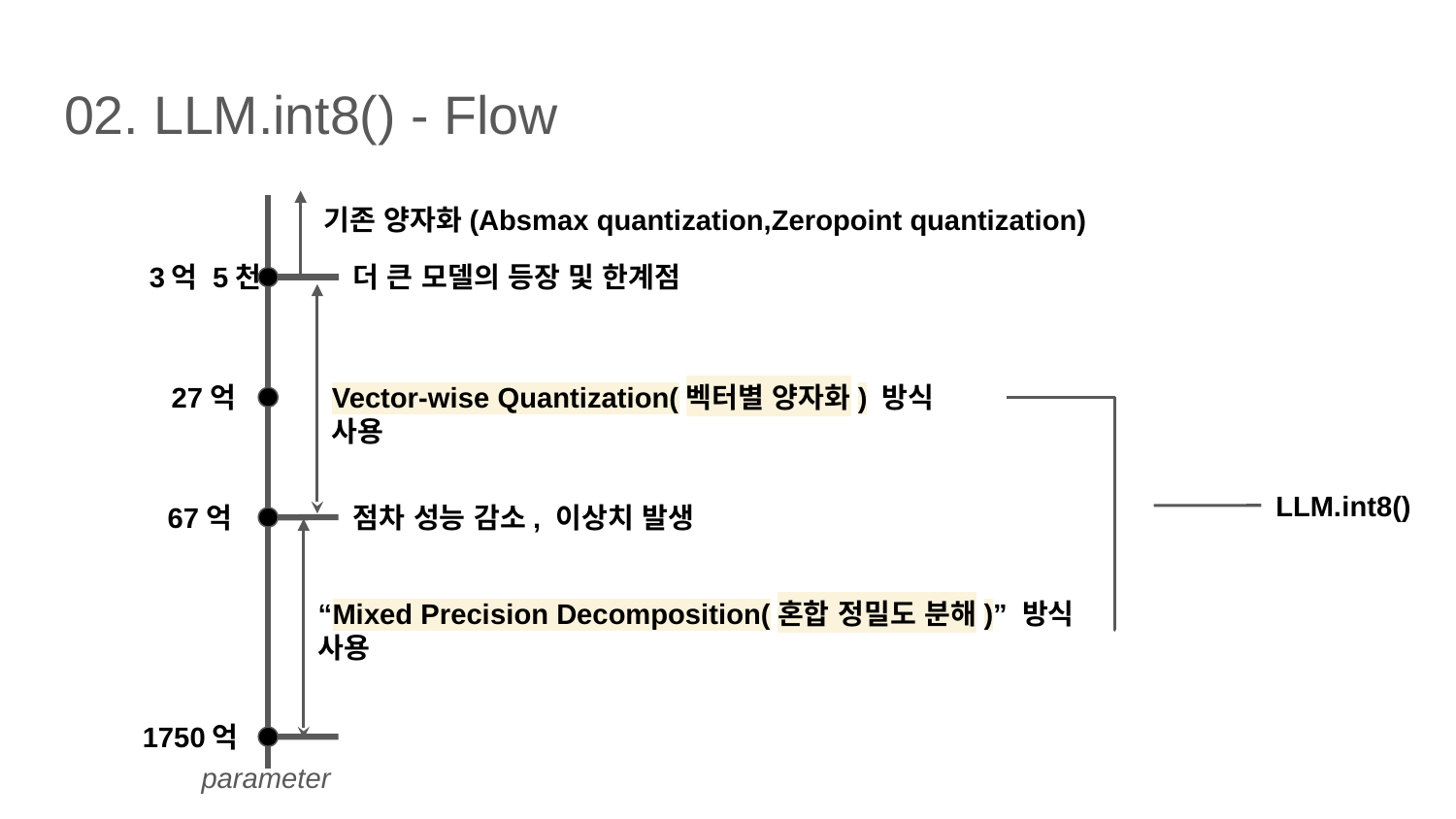

# 02. LLM.int8() - Flow

기존 양자화(Absmax quantization,Zeropoint quantization)
3억 5천
더 큰 모델의 등장 및 한계점

27억
Vector-wise Quantization(벡터별 양자화) 방식 사용

LLM.int8()
67억
점차 성능 감소, 이상치 발생

“Mixed Precision Decomposition(혼합 정밀도 분해)” 방식 사용
1750억

parameter